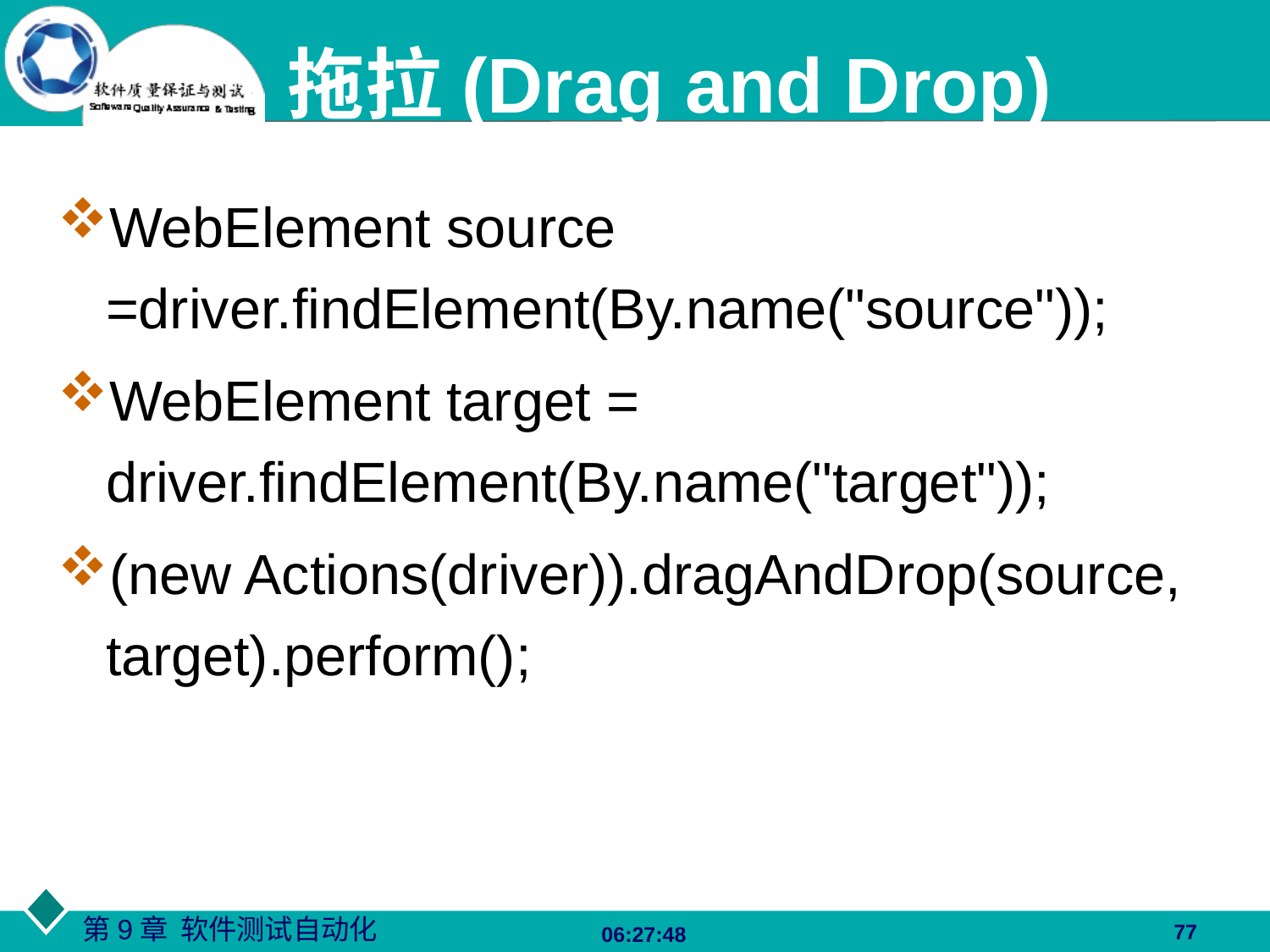

# 拖拉(Drag and Drop)
WebElement source =driver.findElement(By.name("source"));
WebElement target = driver.findElement(By.name("target"));
(new Actions(driver)).dragAndDrop(source, target).perform();
77
06:27:48